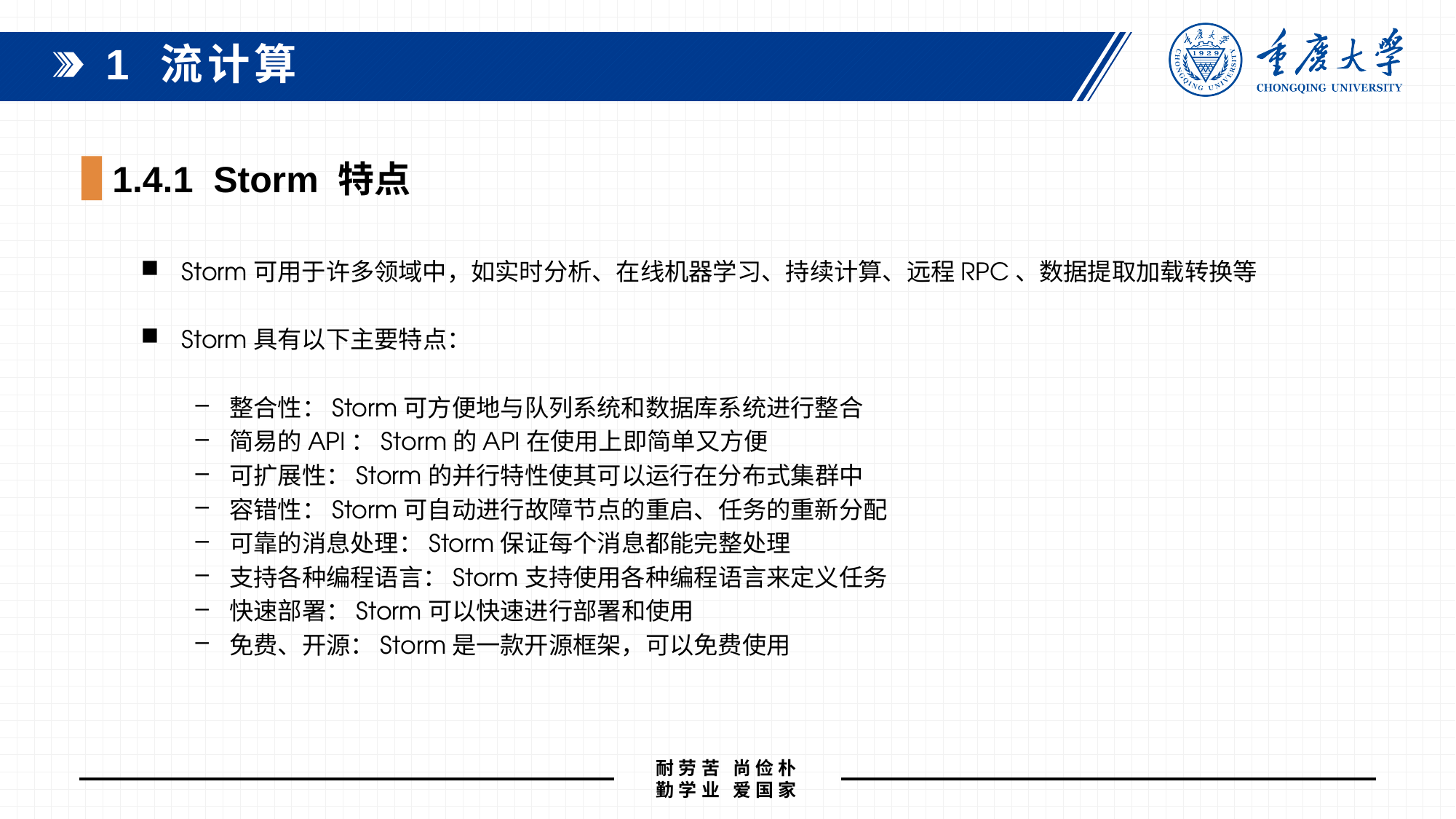

1 流计算

1.4.1  Storm 特点
Storm可用于许多领域中，如实时分析、在线机器学习、持续计算、远程RPC、数据提取加载转换等

Storm具有以下主要特点：

整合性：Storm可方便地与队列系统和数据库系统进行整合
简易的API：Storm的API在使用上即简单又方便
可扩展性：Storm的并行特性使其可以运行在分布式集群中
容错性：Storm可自动进行故障节点的重启、任务的重新分配
可靠的消息处理：Storm保证每个消息都能完整处理
支持各种编程语言：Storm支持使用各种编程语言来定义任务
快速部署：Storm可以快速进行部署和使用
免费、开源：Storm是一款开源框架，可以免费使用